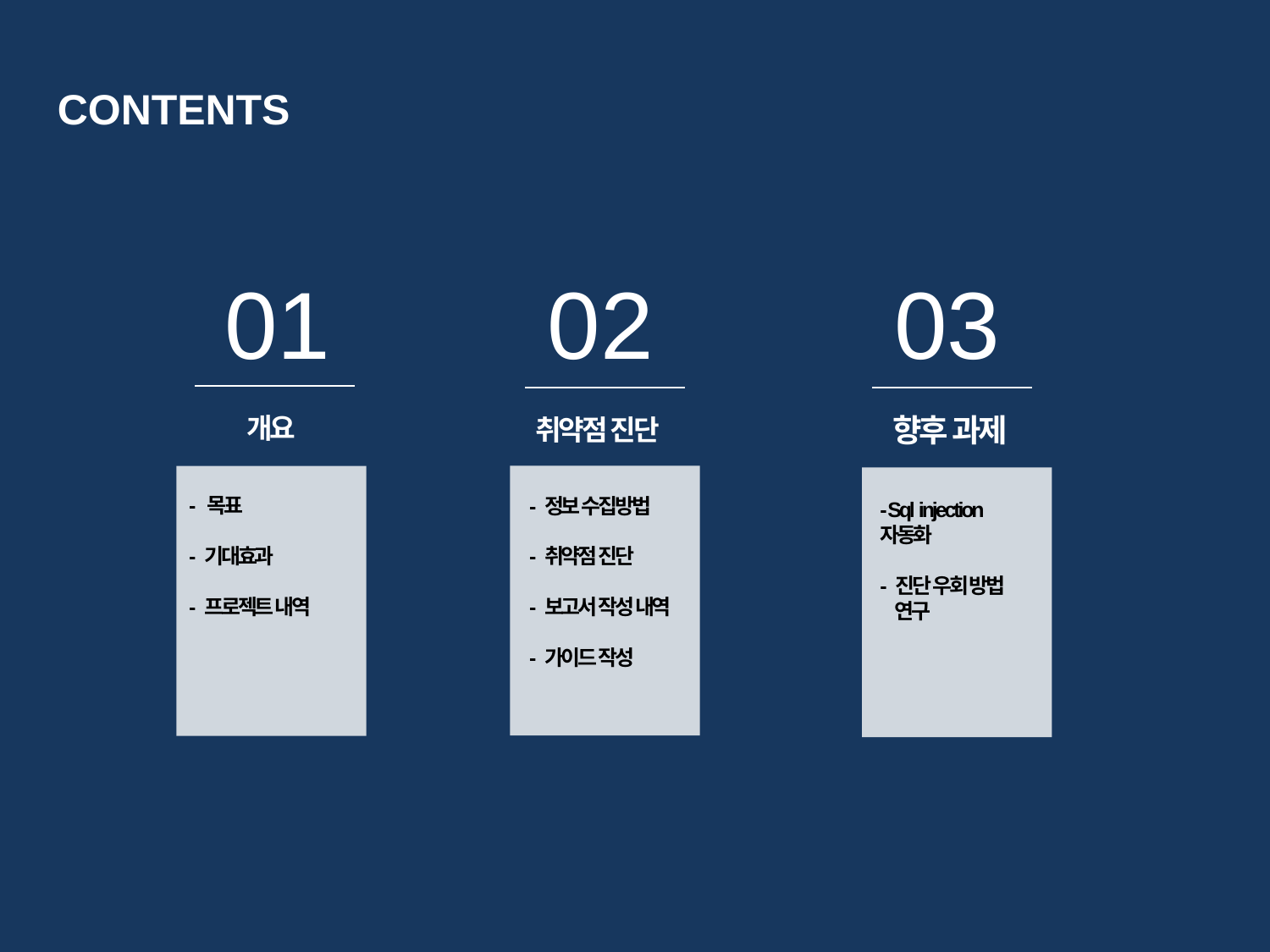

CONTENTS
01
02
03
향후 과제
개요
취약점 진단

- 정보 수집방법

- 취약점 진단

- 보고서 작성 내역

- 가이드 작성

- 목표

- 기대효과

- 프로젝트 내역
- Sql injection 자동화

- 진단 우회 방법
  연구